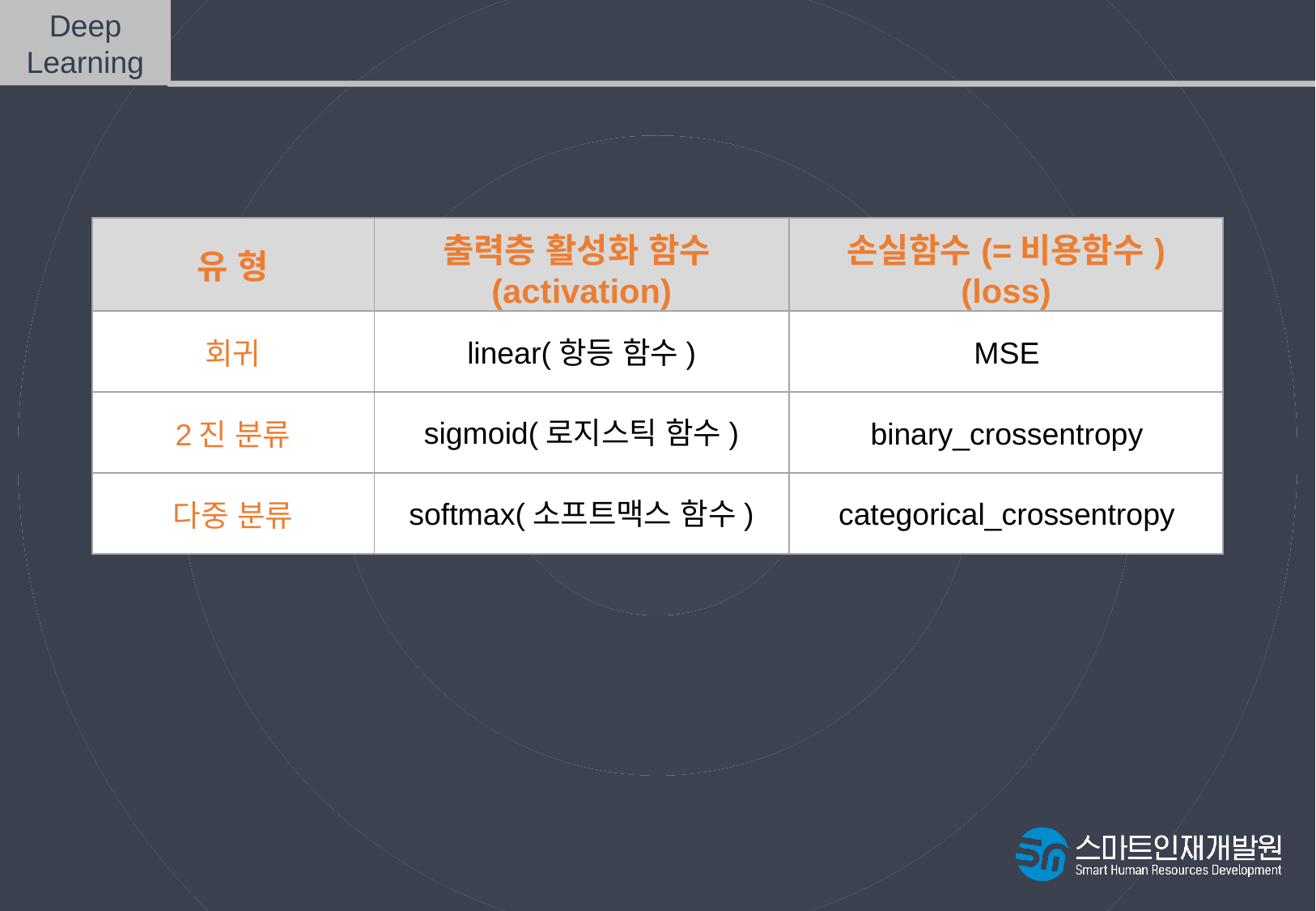

Deep
Learning
문제 유형에 따른 활성화 함수와 손실함수의 종류

| 유 형 | 출력층 활성화 함수(activation) | 손실함수(=비용함수) (loss) |
| --- | --- | --- |
| 회귀 |  |  |
| 2진 분류 |  |  |
| 다중 분류 |  |  |
linear(항등 함수)
MSE
sigmoid(로지스틱 함수)
binary_crossentropy
softmax(소프트맥스 함수)
categorical_crossentropy